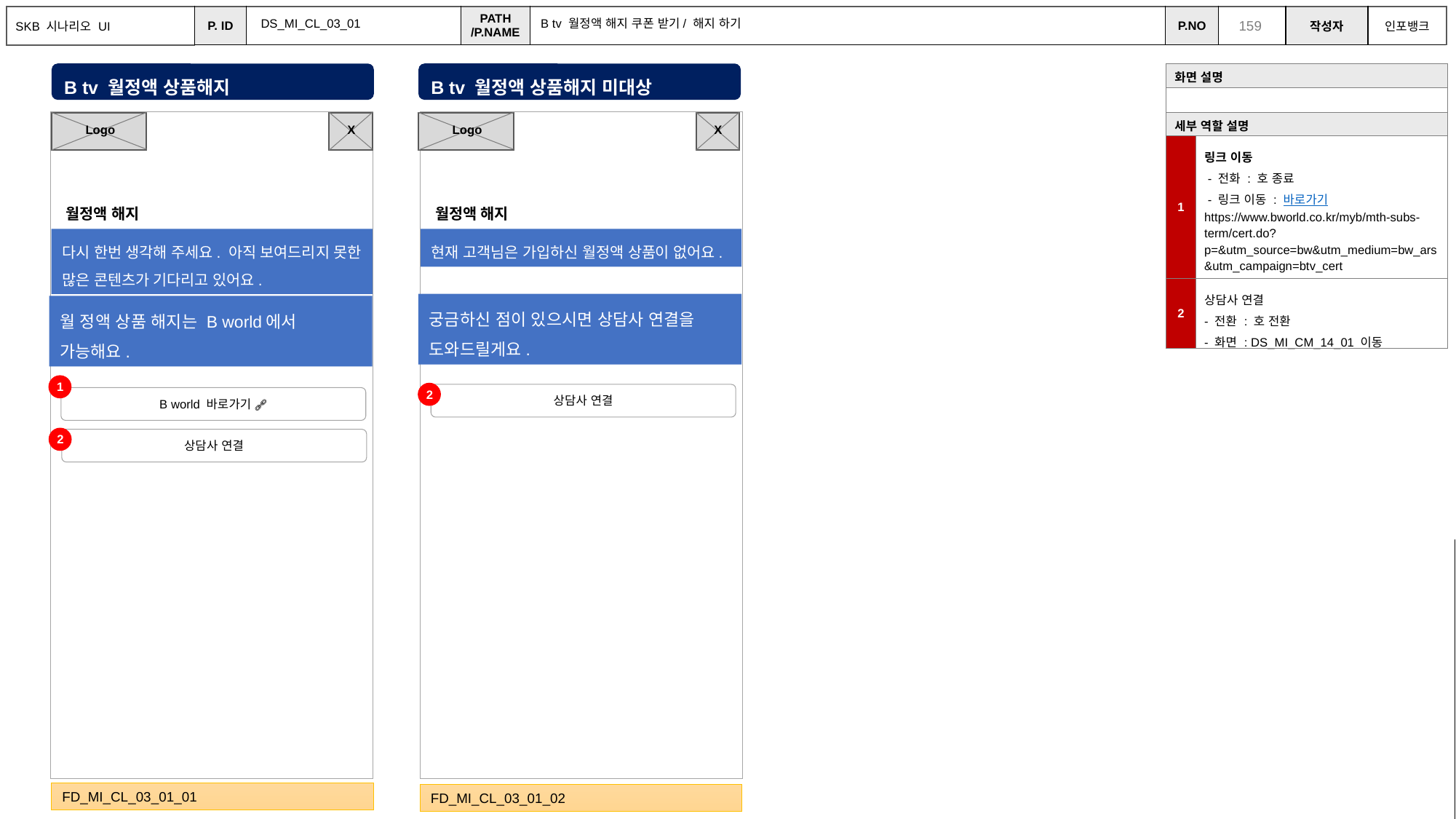

DS_MI_CL_03_01
B tv 월정액 해지 쿠폰 받기/ 해지 하기
B tv 월정액 상품해지
B tv 월정액 상품해지 미대상
| 화면 설명 |  |
| --- | --- |
|  |  |
| 세부 역할 설명 |  |
| 1 | 링크 이동 - 전화 : 호 종료 - 링크 이동 : 바로가기 https://www.bworld.co.kr/myb/mth-subs-term/cert.do?p=&utm\_source=bw&utm\_medium=bw\_ars&utm\_campaign=btv\_cert |
| 2 | 상담사 연결 - 전환 : 호 전환 - 화면 : DS\_MI\_CM\_14\_01 이동 |

X

X

Logo

Logo
월정액 해지
월정액 해지
다시 한번 생각해 주세요. 아직 보여드리지 못한 많은 콘텐츠가 기다리고 있어요.
현재 고객님은 가입하신 월정액 상품이 없어요.
궁금하신 점이 있으시면 상담사 연결을 도와드릴게요.
월 정액 상품 해지는 B world에서 가능해요.
1
2

상담사 연결

B world 바로가기 🔗

2

상담사 연결
가능하면 상담사 호전환버튼 제공해서 누르게끔 (누르면 전화 끊어지면서 화면 이동)

불가능하면 불가능 하다고 안내하고
상담사연결버튼 제공, 버튼 누르면 호전환
FD_MI_CL_03_01_01
FD_MI_CL_03_01_02